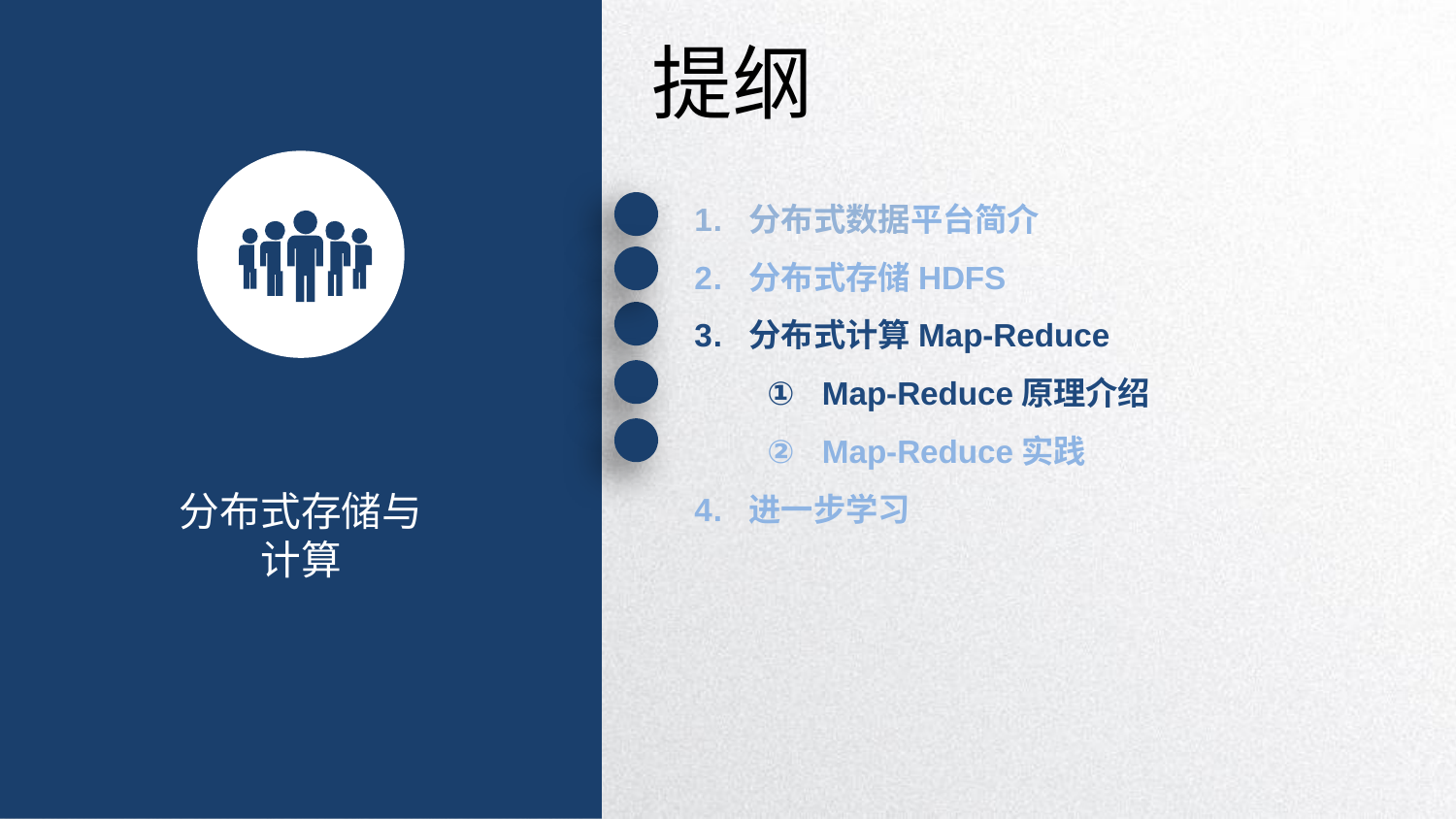

提纲

分布式数据平台简介
分布式存储HDFS
分布式计算Map-Reduce
Map-Reduce原理介绍
Map-Reduce实践
进一步学习

分布式存储与计算